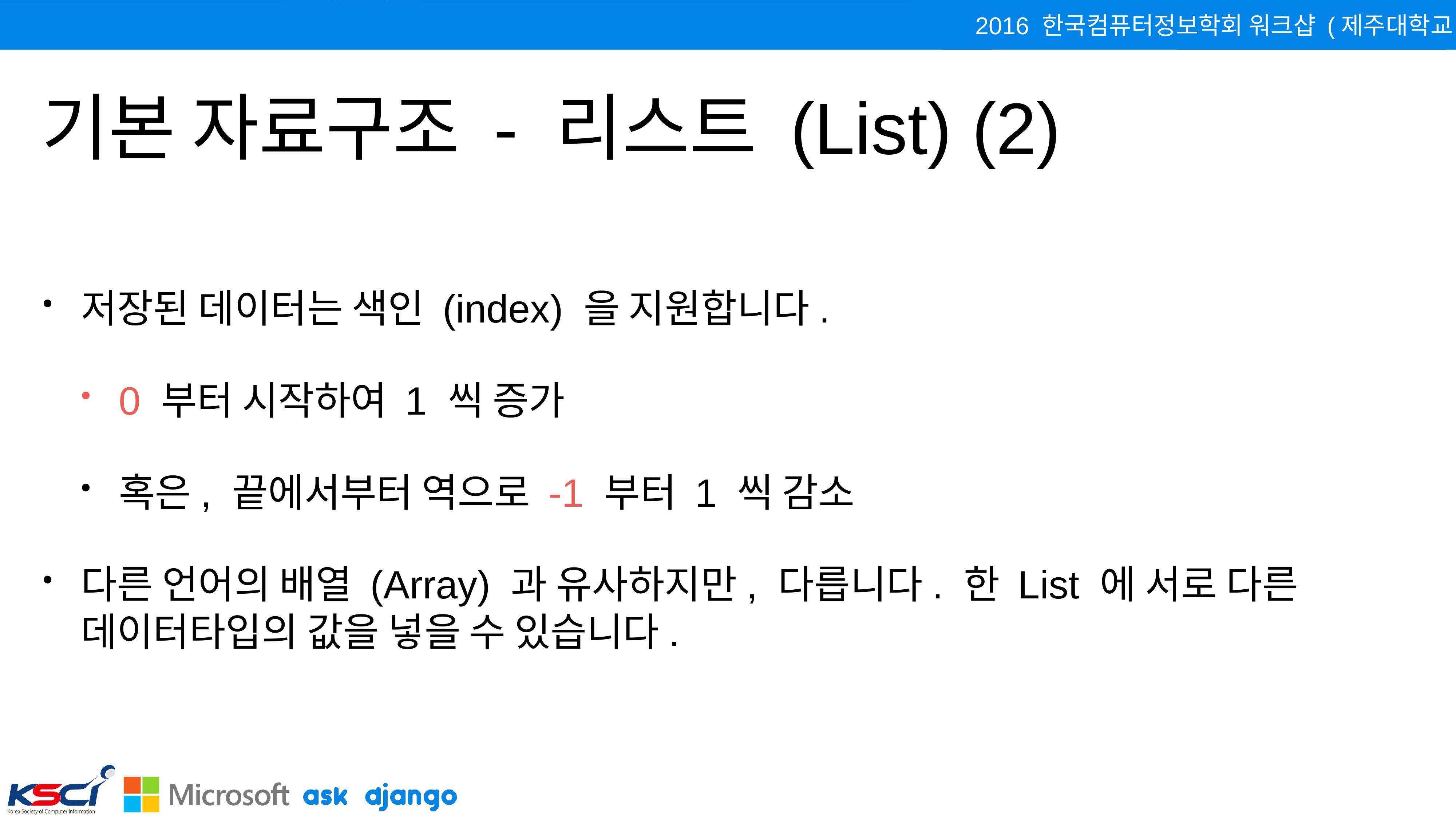

# 기본 자료구조 - 리스트 (List) (2)
저장된 데이터는 색인 (index) 을 지원합니다.
0 부터 시작하여 1 씩 증가
혹은, 끝에서부터 역으로 -1 부터 1 씩 감소
다른 언어의 배열 (Array) 과 유사하지만, 다릅니다. 한 List 에 서로 다른 데이터타입의 값을 넣을 수 있습니다.